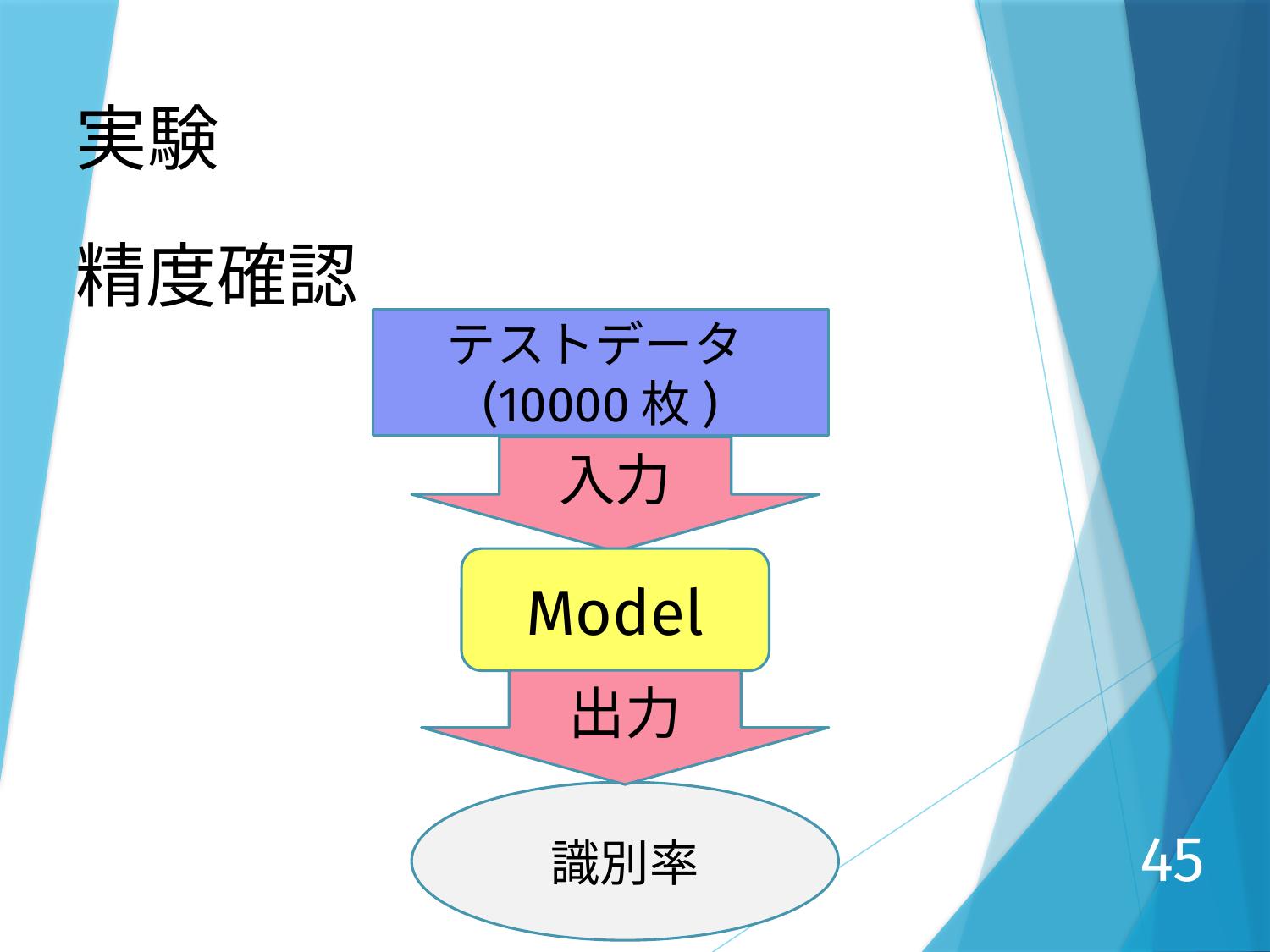

実験
精度確認
テストデータ(10000枚)
入力
Model
出力
識別率
45